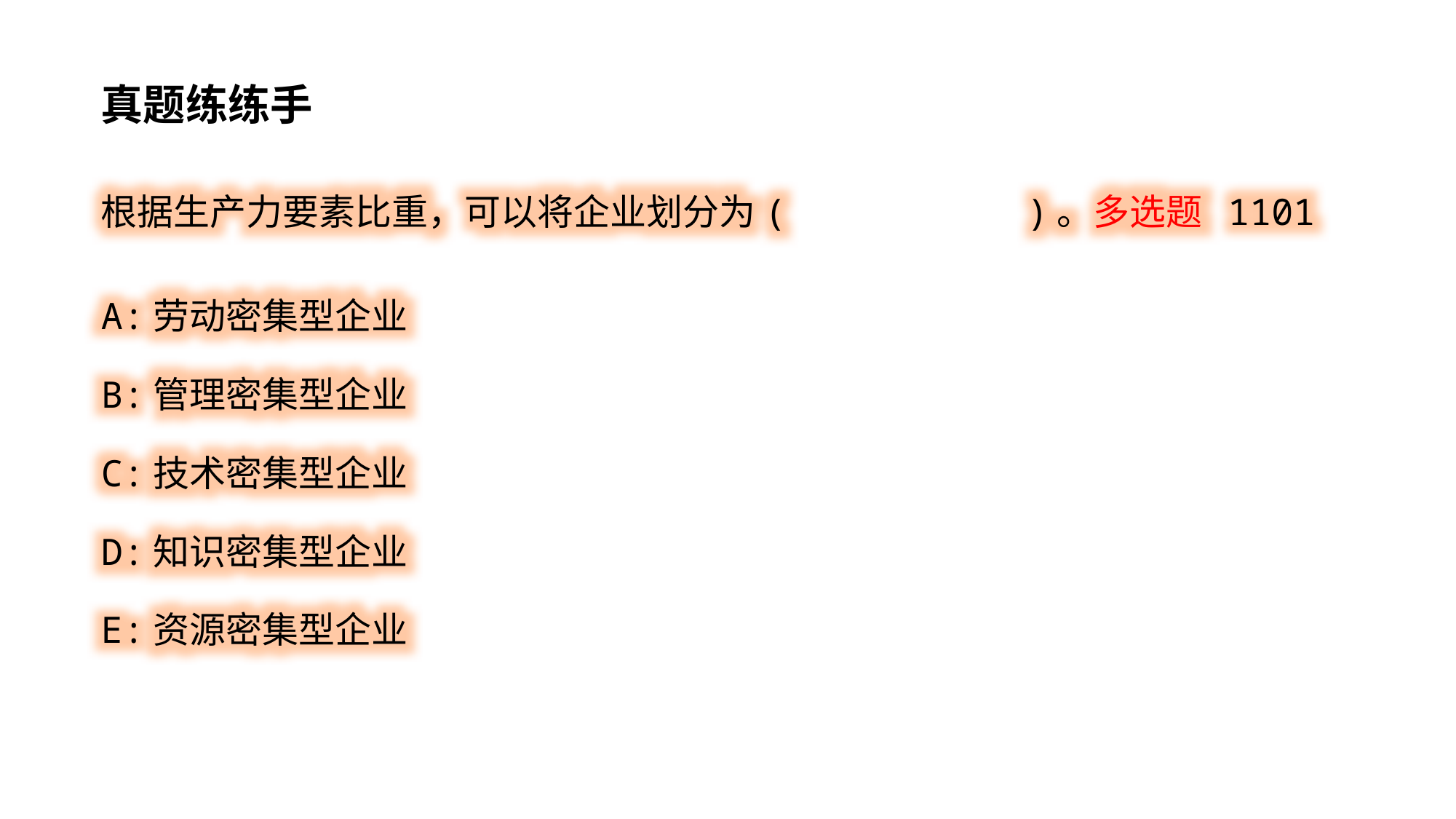

真题练练手
根据生产力要素比重，可以将企业划分为(           )。多选题  1101

A:劳动密集型企业

B:管理密集型企业

C:技术密集型企业

D:知识密集型企业

E:资源密集型企业